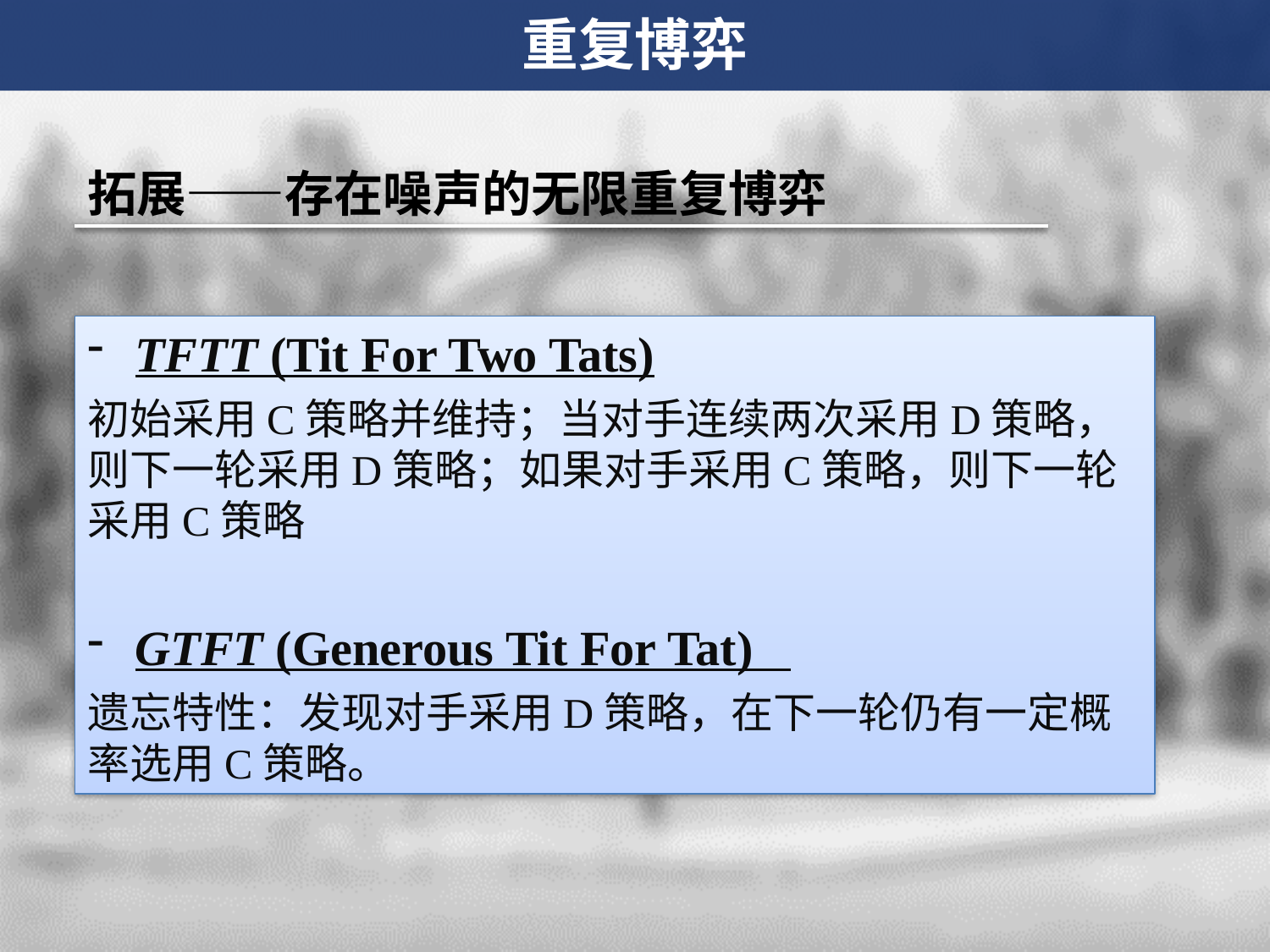

重复博弈

拓展——存在噪声的无限重复博弈
TFTT (Tit For Two Tats)
初始采用C策略并维持；当对手连续两次采用D策略，则下一轮采用D策略；如果对手采用C策略，则下一轮采用C策略

GTFT (Generous Tit For Tat)
遗忘特性：发现对手采用D策略，在下一轮仍有一定概率选用C策略。